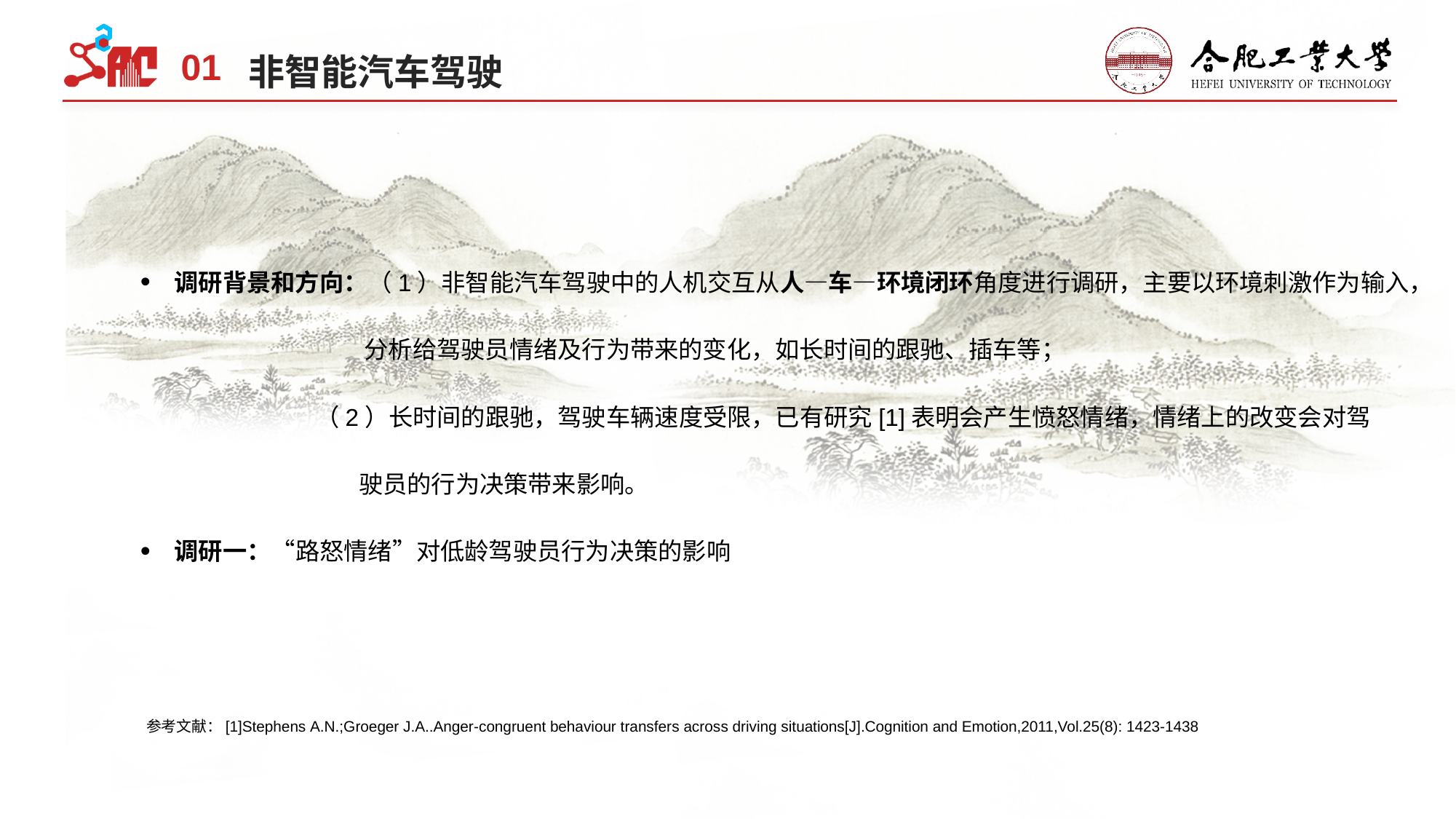

01
非智能汽车驾驶
调研背景和方向：（1）非智能汽车驾驶中的人机交互从人—车—环境闭环角度进行调研，主要以环境刺激作为输入，
                                        分析给驾驶员情绪及行为带来的变化，如长时间的跟驰、插车等；
                               （2）长时间的跟驰，驾驶车辆速度受限，已有研究[1]表明会产生愤怒情绪，情绪上的改变会对驾
                                       驶员的行为决策带来影响。
调研一：“路怒情绪”对低龄驾驶员行为决策的影响
参考文献：[1]Stephens A.N.;Groeger J.A..Anger-congruent behaviour transfers across driving situations[J].Cognition and Emotion,2011,Vol.25(8): 1423-1438